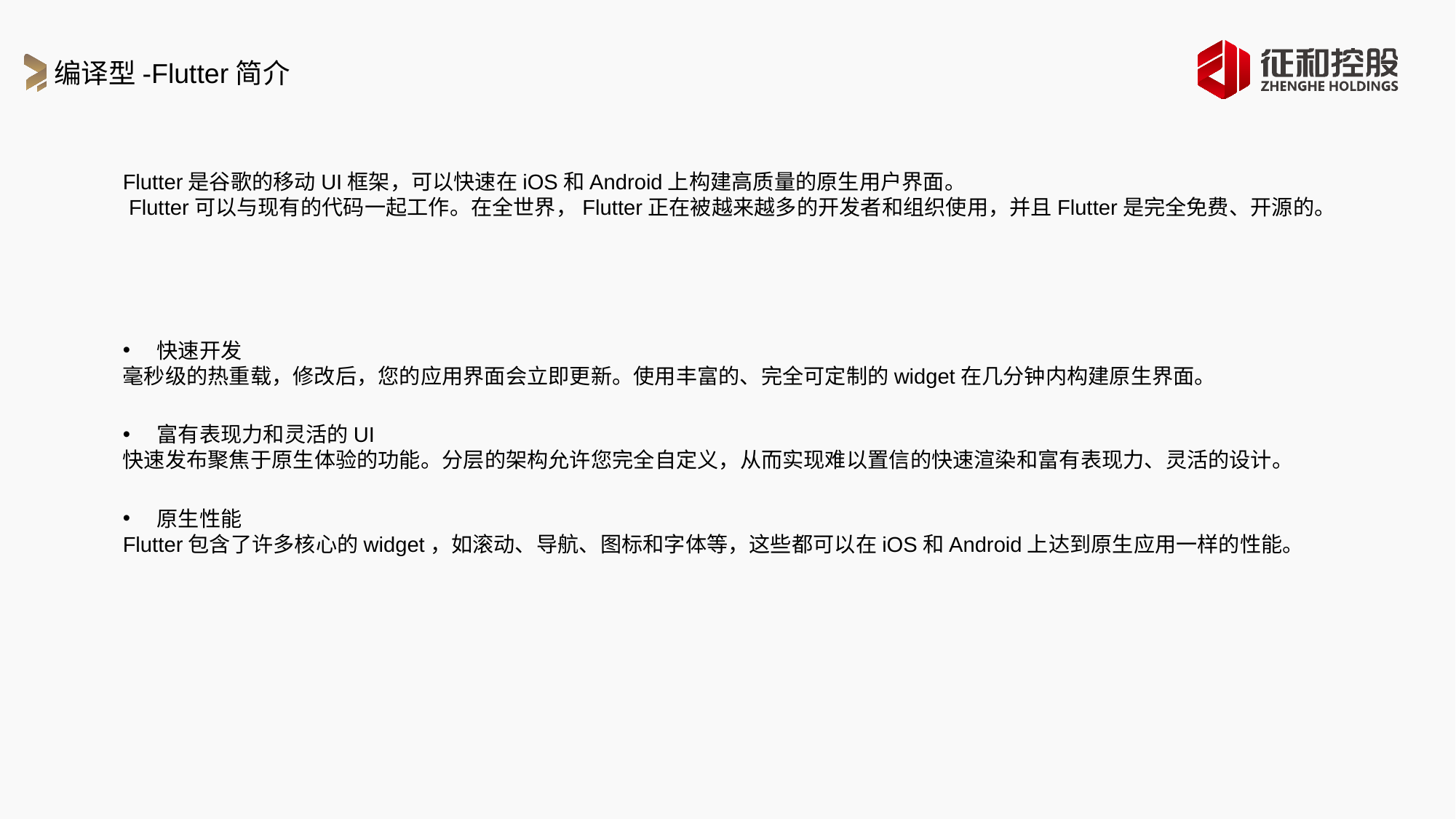

编译型-Flutter简介
Flutter是谷歌的移动UI框架，可以快速在iOS和Android上构建高质量的原生用户界面。
 Flutter可以与现有的代码一起工作。在全世界，Flutter正在被越来越多的开发者和组织使用，并且Flutter是完全免费、开源的。
快速开发
毫秒级的热重载，修改后，您的应用界面会立即更新。使用丰富的、完全可定制的widget在几分钟内构建原生界面。
富有表现力和灵活的UI
快速发布聚焦于原生体验的功能。分层的架构允许您完全自定义，从而实现难以置信的快速渲染和富有表现力、灵活的设计。
原生性能
Flutter包含了许多核心的widget，如滚动、导航、图标和字体等，这些都可以在iOS和Android上达到原生应用一样的性能。